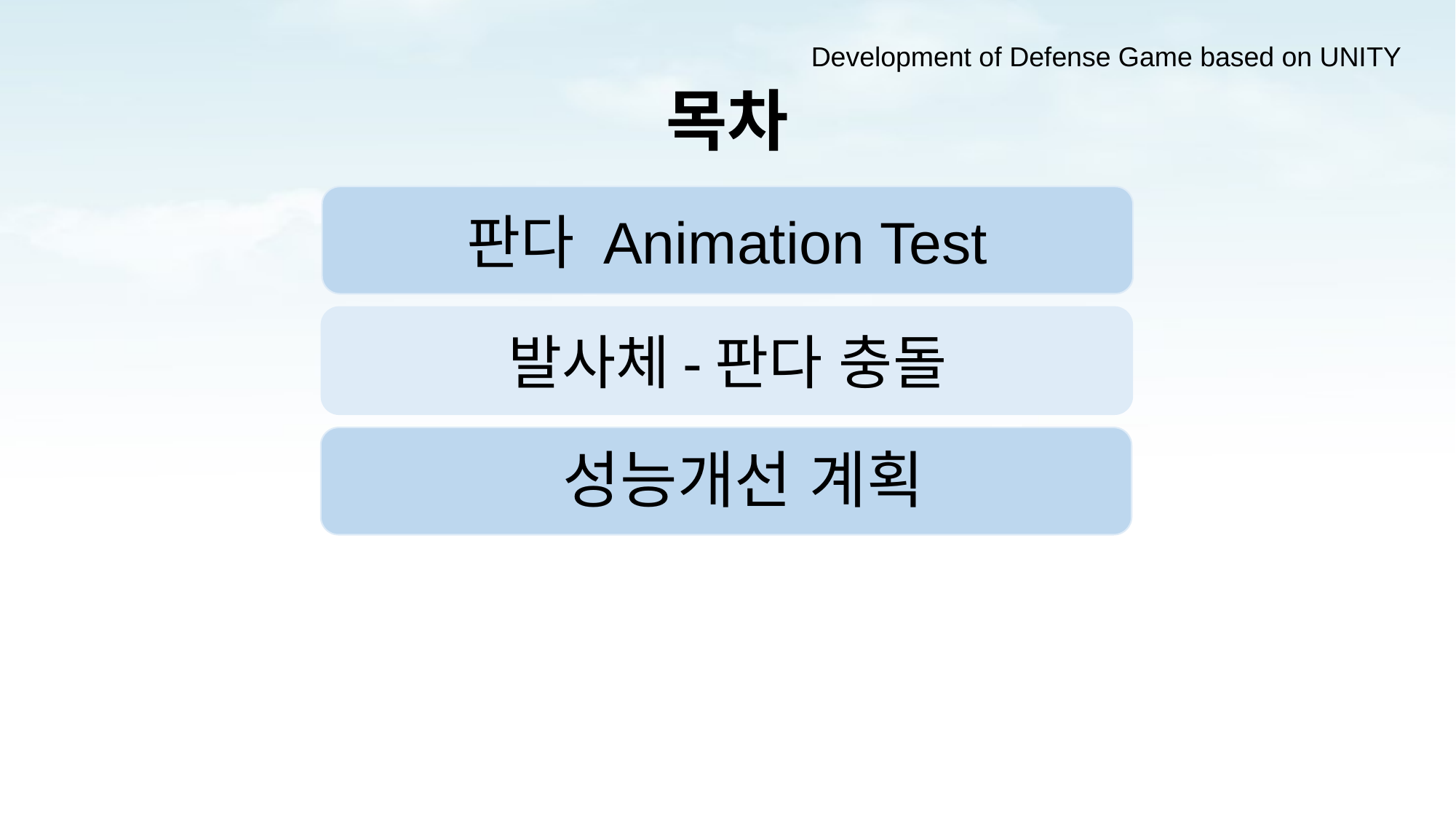

Development of Defense Game based on UNITY
# 목차

판다 Animation Test

발사체-판다 충돌

 성능개선 계획